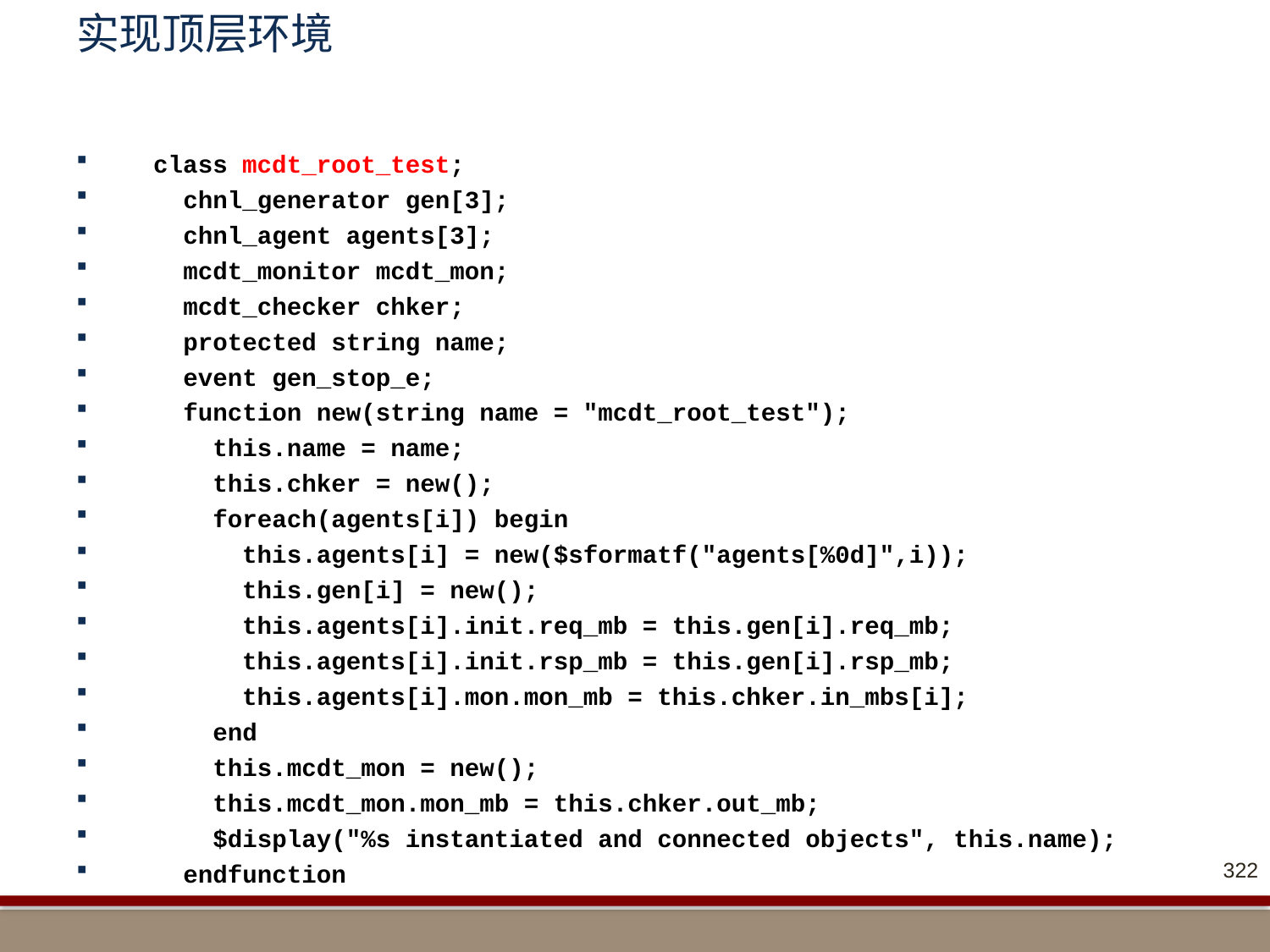

# 实现顶层环境
  class mcdt_root_test;
    chnl_generator gen[3];
    chnl_agent agents[3];
    mcdt_monitor mcdt_mon;
    mcdt_checker chker;
    protected string name;
    event gen_stop_e;
    function new(string name = "mcdt_root_test");
      this.name = name;
      this.chker = new();
      foreach(agents[i]) begin
        this.agents[i] = new($sformatf("agents[%0d]",i));
        this.gen[i] = new();
        this.agents[i].init.req_mb = this.gen[i].req_mb;
        this.agents[i].init.rsp_mb = this.gen[i].rsp_mb;
        this.agents[i].mon.mon_mb = this.chker.in_mbs[i];
      end
      this.mcdt_mon = new();
      this.mcdt_mon.mon_mb = this.chker.out_mb;
      $display("%s instantiated and connected objects", this.name);
    endfunction

322